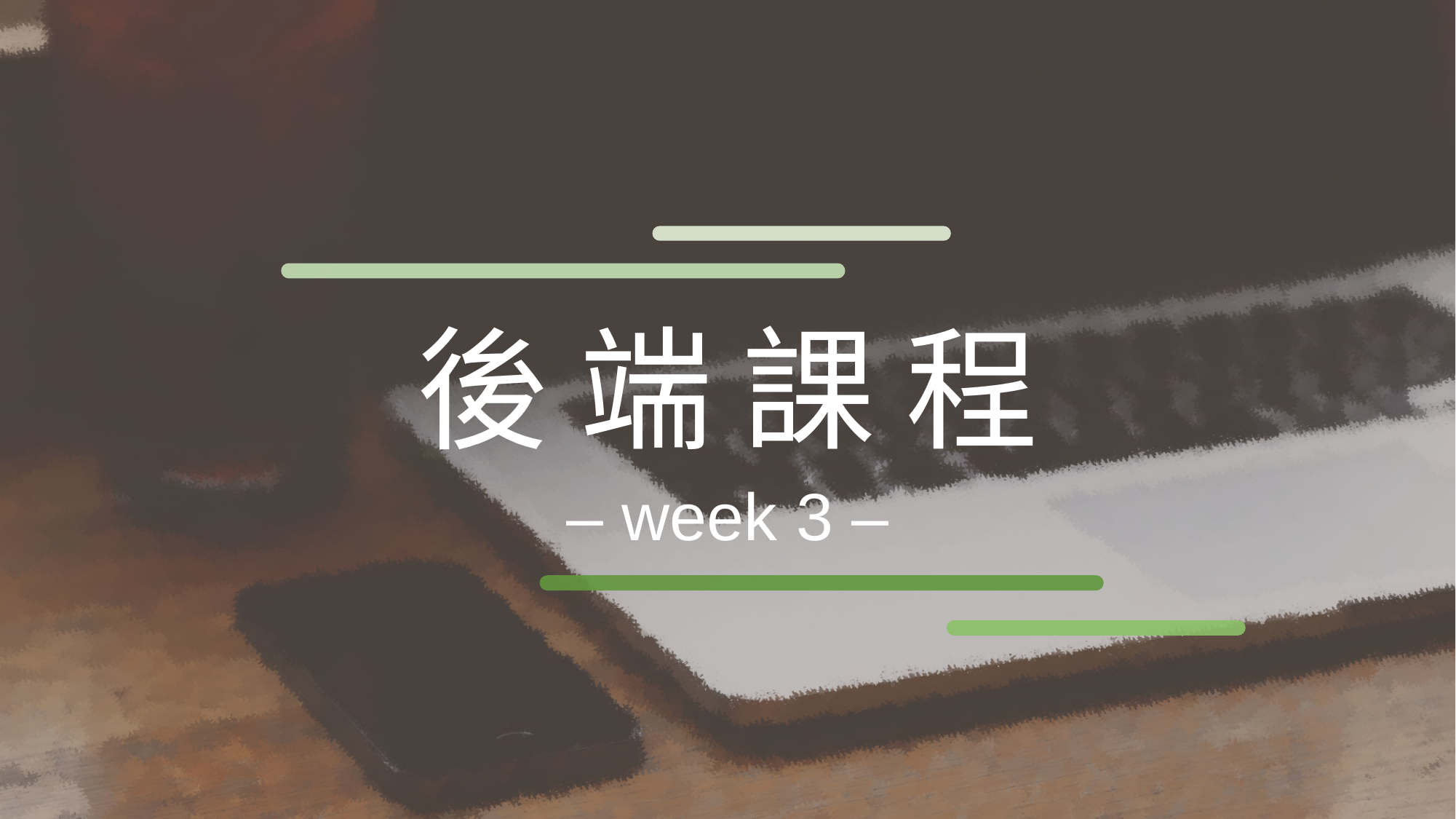

後 端 課 程
– week 3 –